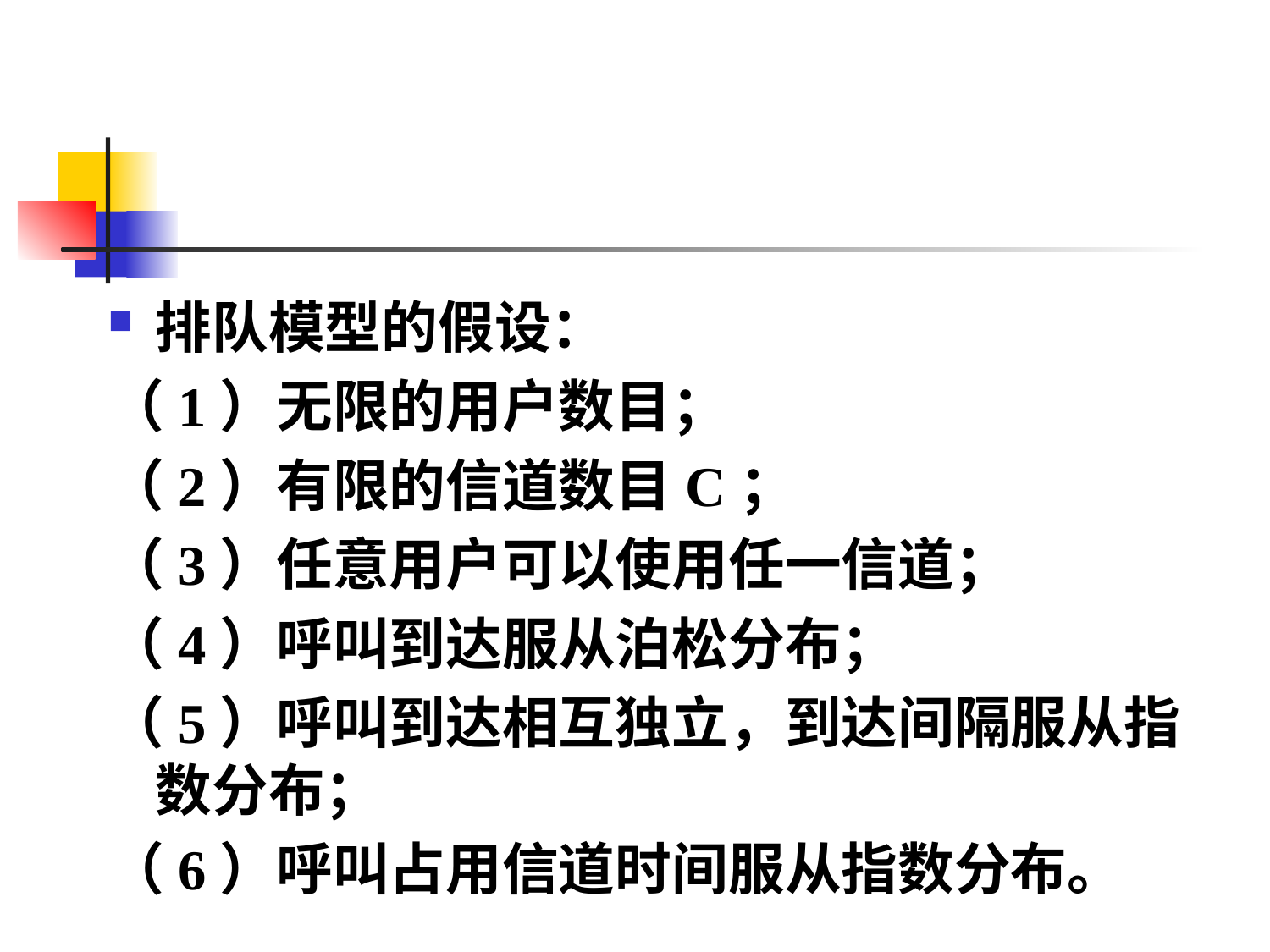

排队模型的假设：
（1）无限的用户数目；
（2）有限的信道数目C；
（3）任意用户可以使用任一信道；
（4）呼叫到达服从泊松分布；
（5）呼叫到达相互独立，到达间隔服从指数分布；
（6）呼叫占用信道时间服从指数分布。